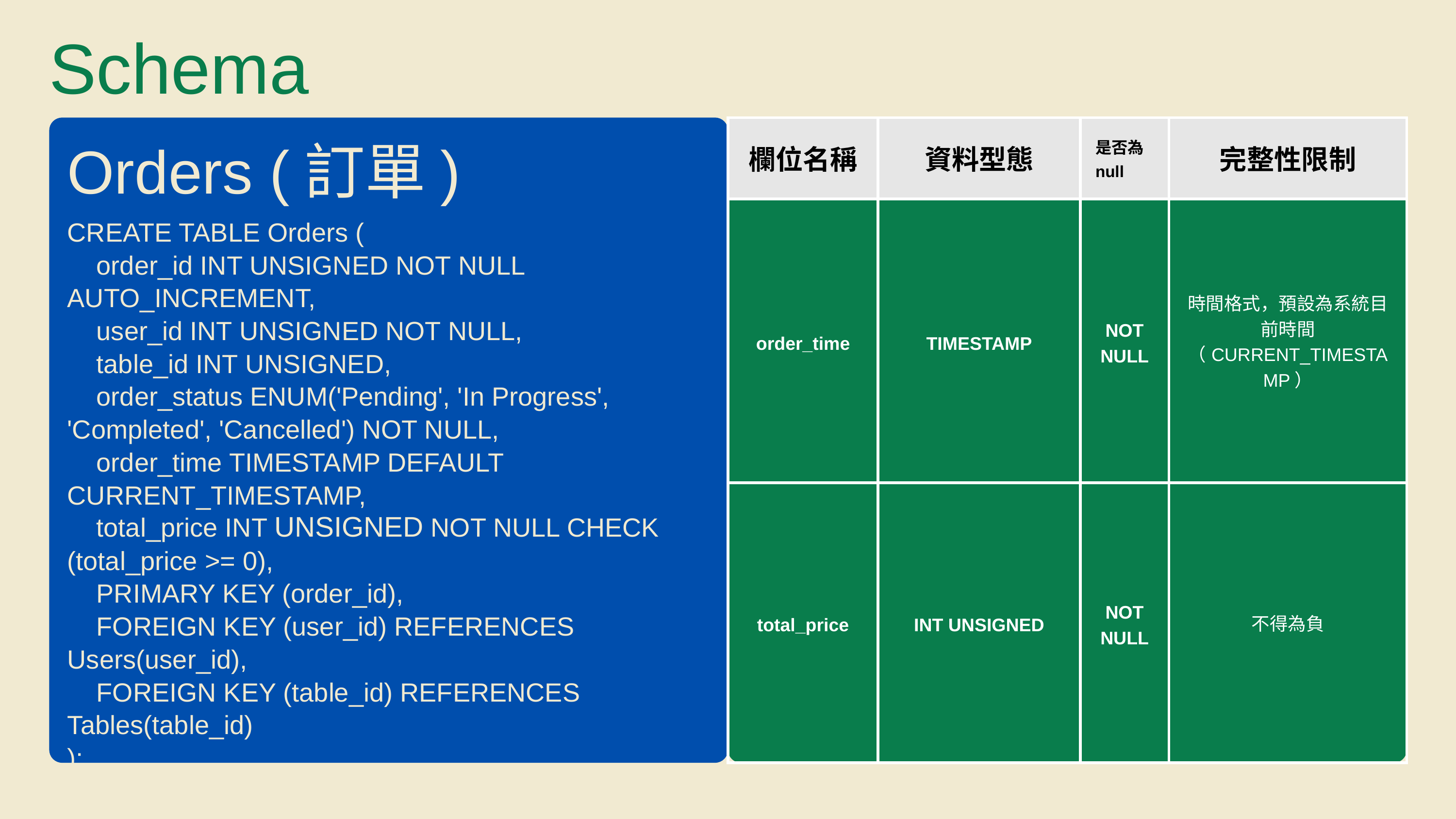

Schema

| 欄位名稱 | 資料型態 | 是否為null | 完整性限制 |
| --- | --- | --- | --- |
| order\_time | TIMESTAMP | NOT NULL | 時間格式，預設為系統目前時間（CURRENT\_TIMESTAMP） |
| total\_price | INT UNSIGNED | NOT NULL | 不得為負 |
Orders (訂單)
CREATE TABLE Orders (
    order_id INT UNSIGNED NOT NULL AUTO_INCREMENT,
    user_id INT UNSIGNED NOT NULL,
    table_id INT UNSIGNED,
    order_status ENUM('Pending', 'In Progress', 'Completed', 'Cancelled') NOT NULL,
    order_time TIMESTAMP DEFAULT CURRENT_TIMESTAMP,
    total_price INT UNSIGNED NOT NULL CHECK (total_price >= 0),
    PRIMARY KEY (order_id),
    FOREIGN KEY (user_id) REFERENCES Users(user_id),
    FOREIGN KEY (table_id) REFERENCES Tables(table_id)
);